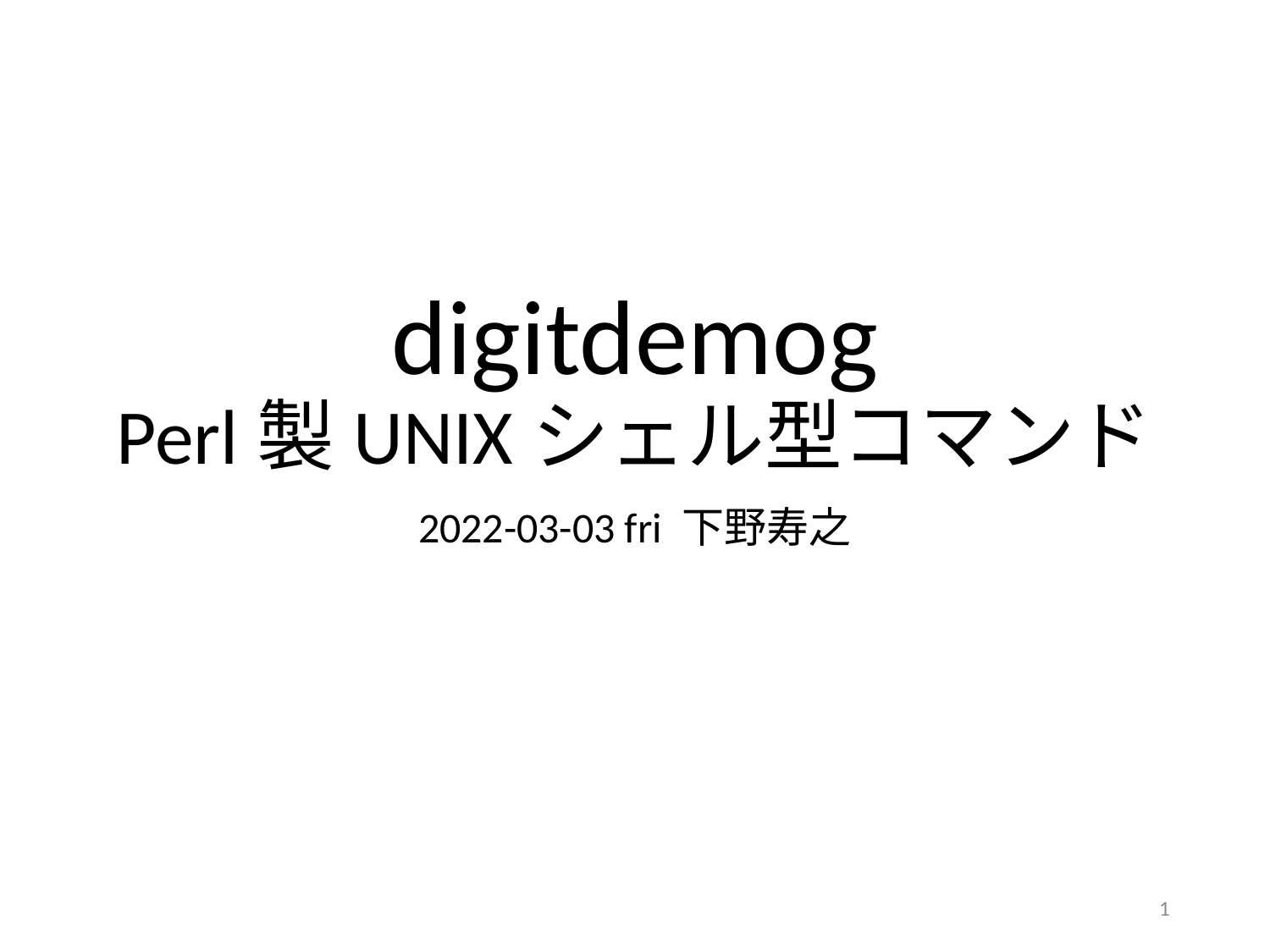

# digitdemog Perl製UNIXシェル型コマンド
2022-03-03 fri 下野寿之
1